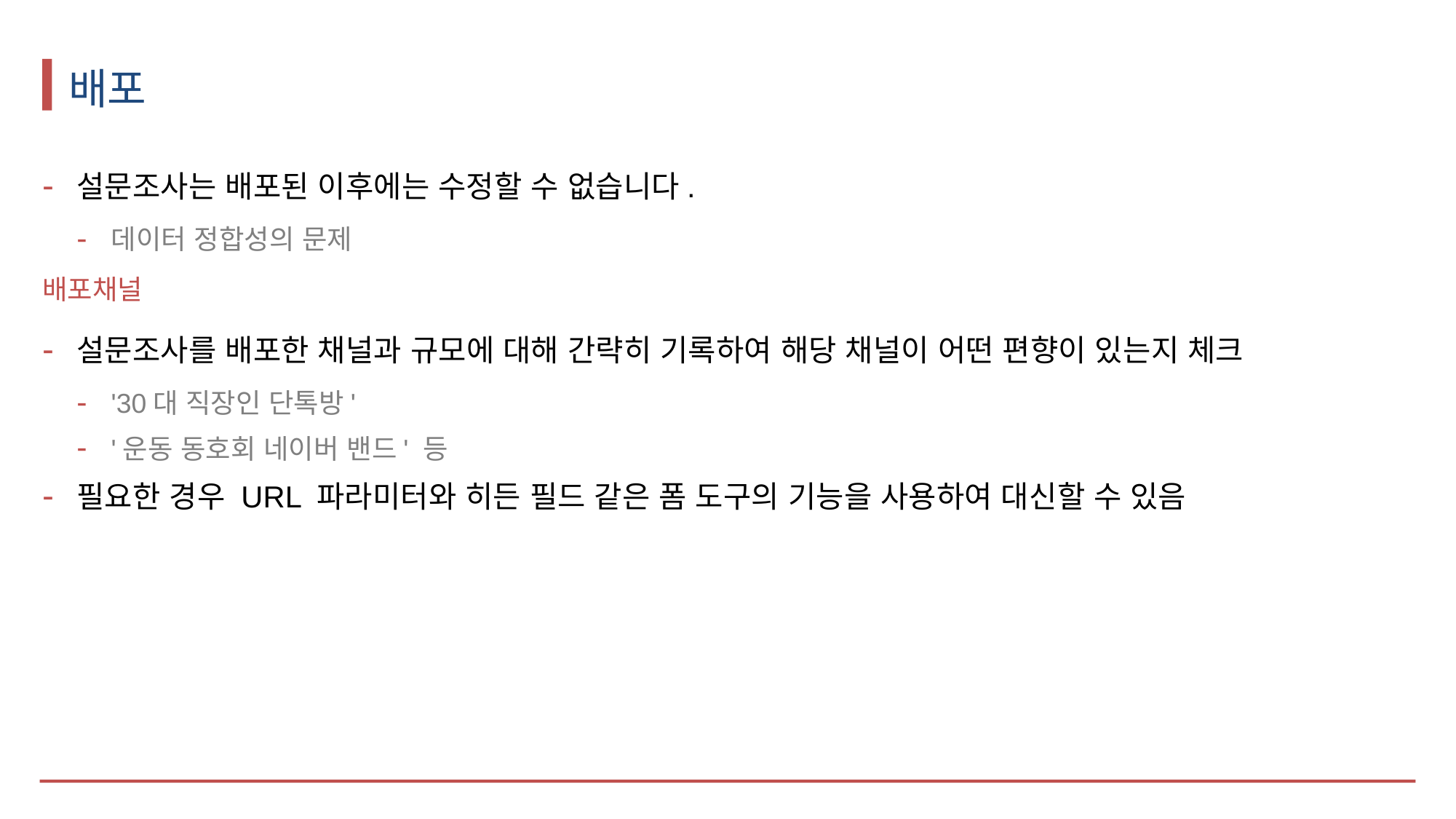

# 배포
설문조사는 배포된 이후에는 수정할 수 없습니다.
데이터 정합성의 문제
배포채널
설문조사를 배포한 채널과 규모에 대해 간략히 기록하여 해당 채널이 어떤 편향이 있는지 체크
'30대 직장인 단톡방'
'운동 동호회 네이버 밴드' 등
필요한 경우 URL 파라미터와 히든 필드 같은 폼 도구의 기능을 사용하여 대신할 수 있음